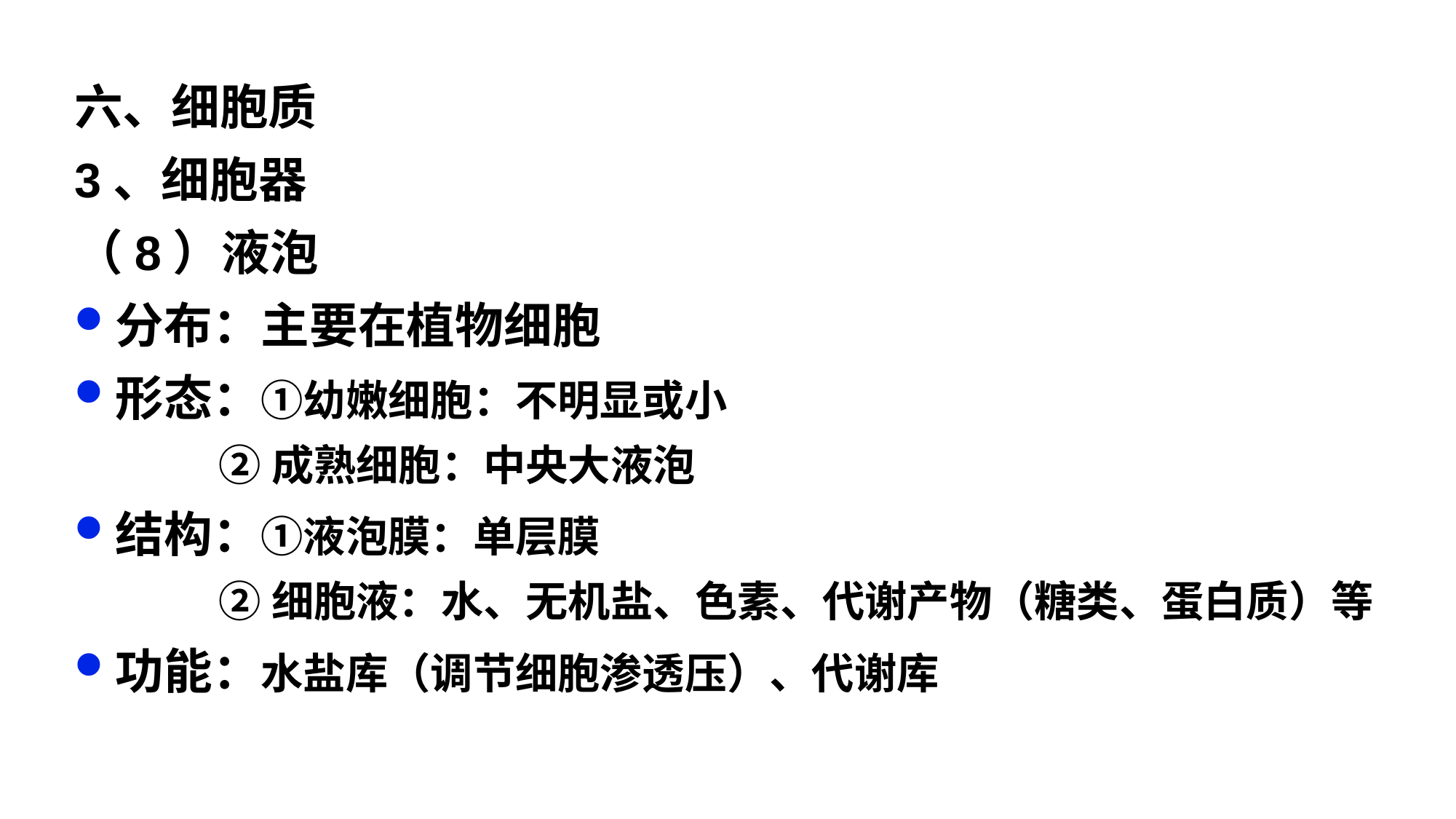

六、细胞质
3、细胞器
（8）液泡
分布：主要在植物细胞
形态：①幼嫩细胞：不明显或小
               ②成熟细胞：中央大液泡
结构：①液泡膜：单层膜
               ②细胞液：水、无机盐、色素、代谢产物（糖类、蛋白质）等
功能：水盐库（调节细胞渗透压）、代谢库